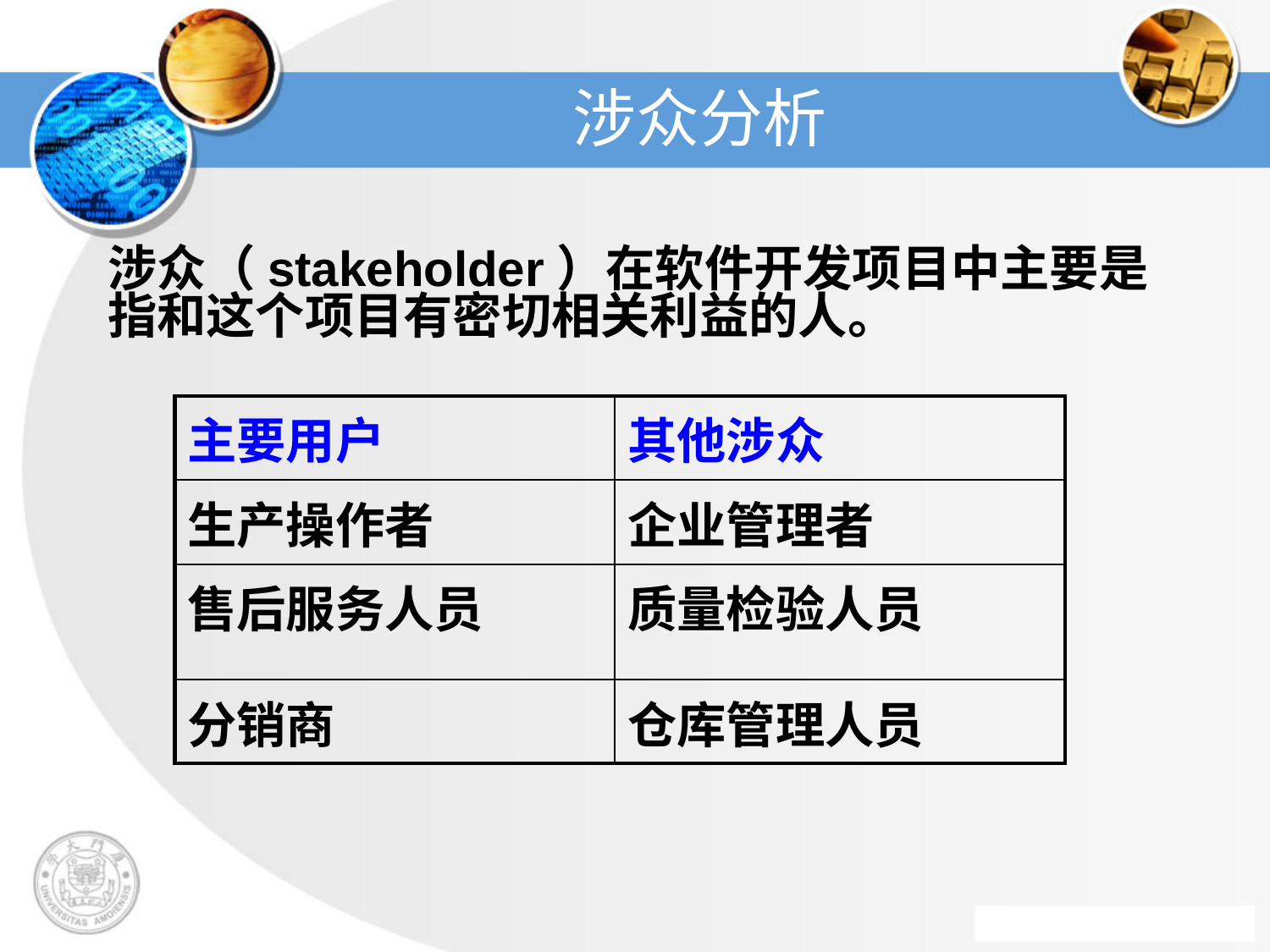

# 涉众分析
涉众（stakeholder）在软件开发项目中主要是指和这个项目有密切相关利益的人。
| 主要用户 | 其他涉众 |
| --- | --- |
| 生产操作者 | 企业管理者 |
| 售后服务人员 | 质量检验人员 |
| 分销商 | 仓库管理人员 |